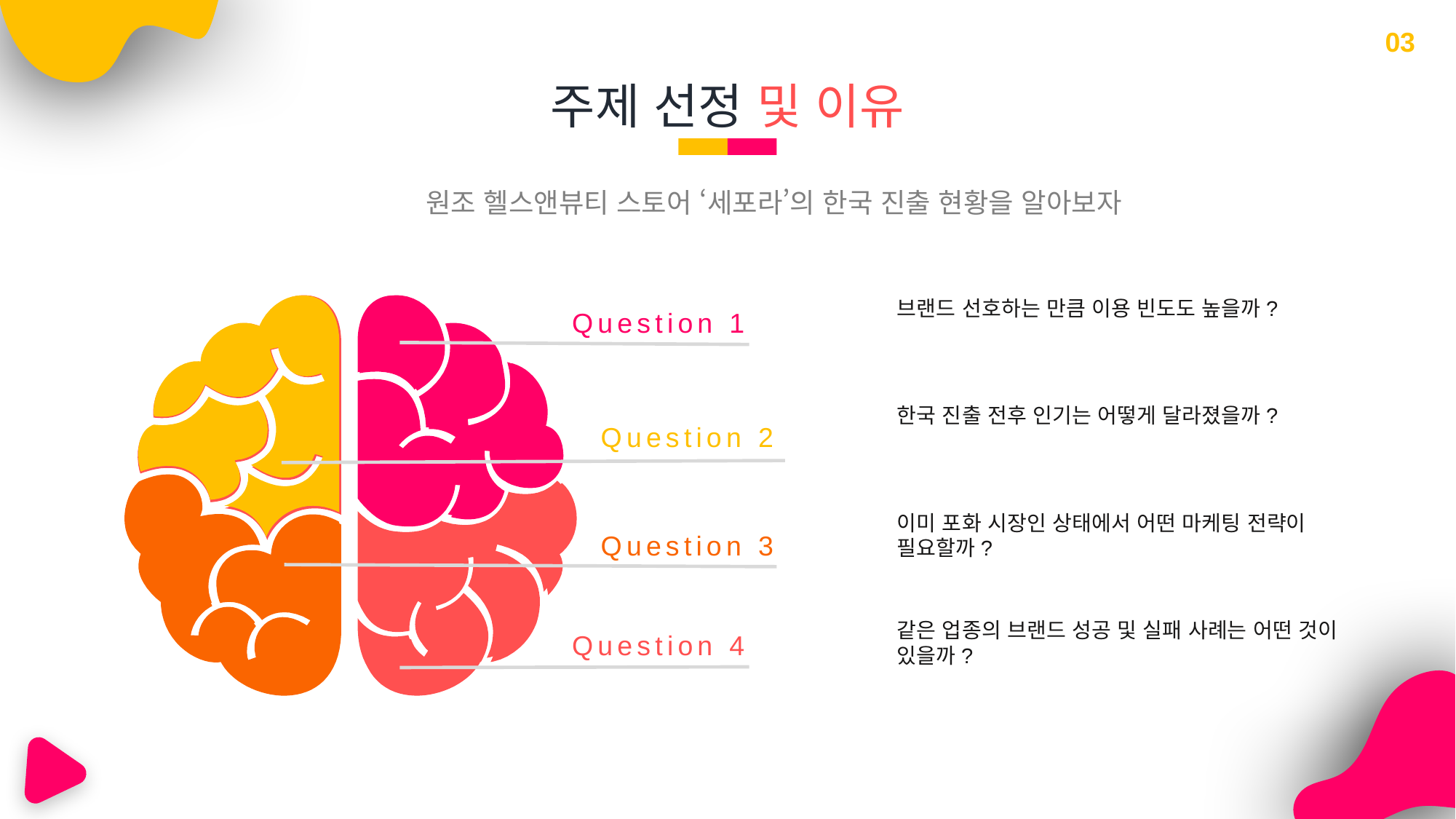

03
주제 선정 및 이유

원조 헬스앤뷰티 스토어 ‘세포라’의 한국 진출 현황을 알아보자

브랜드 선호하는 만큼 이용 빈도도 높을까?

Question 1

한국 진출 전후 인기는 어떻게 달라졌을까?
Question 2

이미 포화 시장인 상태에서 어떤 마케팅 전략이 필요할까?
Question 3
같은 업종의 브랜드 성공 및 실패 사례는 어떤 것이 있을까?
Question 4